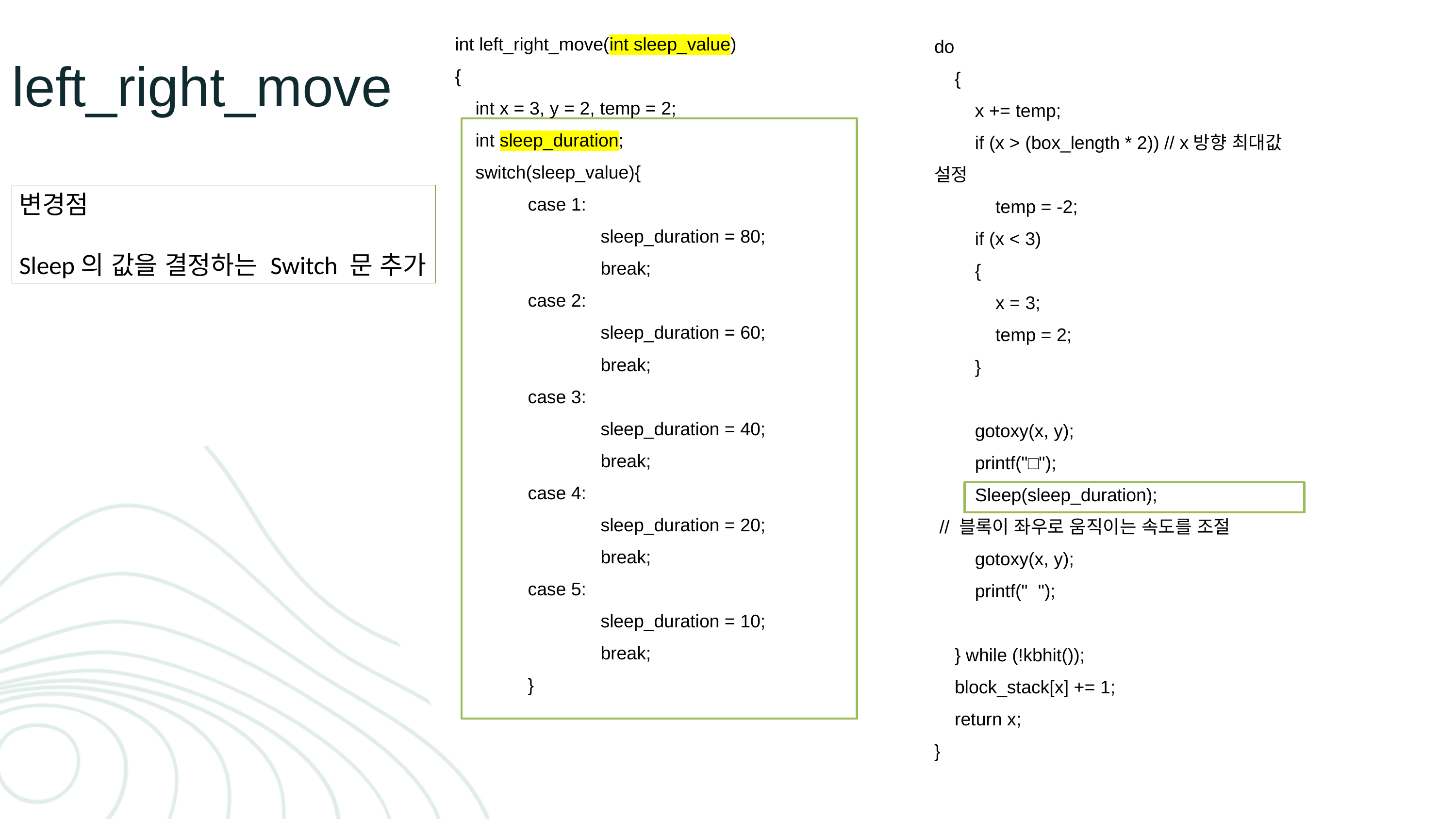

int left_right_move(int sleep_value)
{
    int x = 3, y = 2, temp = 2;
    int sleep_duration;
    switch(sleep_value){
    	case 1:
    		sleep_duration = 80;
    		break;
    	case 2:
    		sleep_duration = 60;
    		break;
    	case 3:
    		sleep_duration = 40;
    		break;
    	case 4:
    		sleep_duration = 20;
    		break;
    	case 5:
    		sleep_duration = 10;
    		break;
	}

do
    {
        x += temp;
        if (x > (box_length * 2)) // x방향 최대값 설정
            temp = -2;
        if (x < 3)
        {
            x = 3;
            temp = 2;
        }

        gotoxy(x, y);
        printf("□");
        Sleep(sleep_duration);
 // 블록이 좌우로 움직이는 속도를 조절
        gotoxy(x, y);
        printf("  ");

    } while (!kbhit());
    block_stack[x] += 1;
    return x;
}
left_right_move

변경점

Sleep의 값을 결정하는 Switch 문 추가